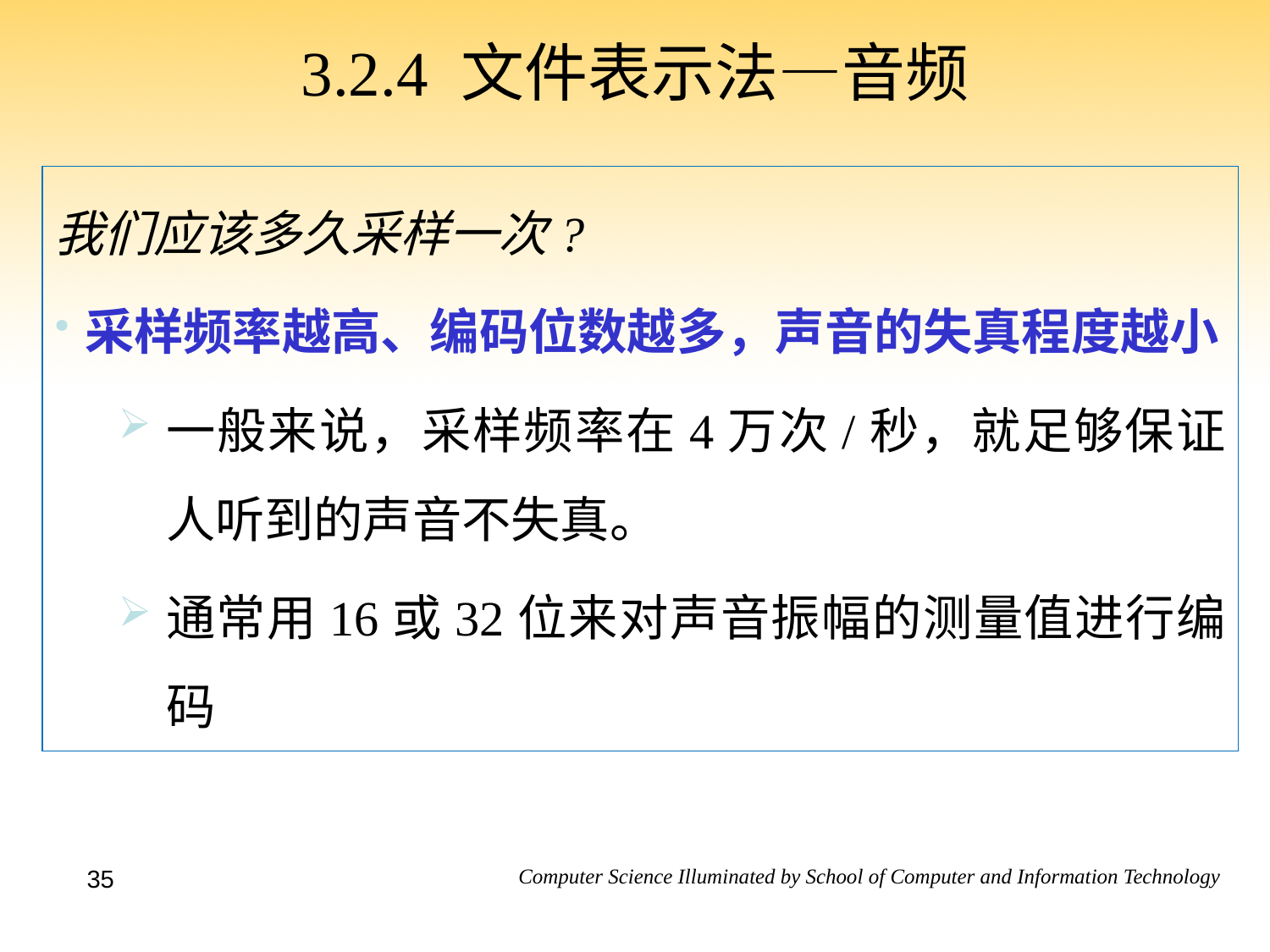

3.2.4 文件表示法—音频
我们应该多久采样一次?
采样频率越高、编码位数越多，声音的失真程度越小
一般来说，采样频率在4万次/秒，就足够保证人听到的声音不失真。
通常用16或32位来对声音振幅的测量值进行编码
35